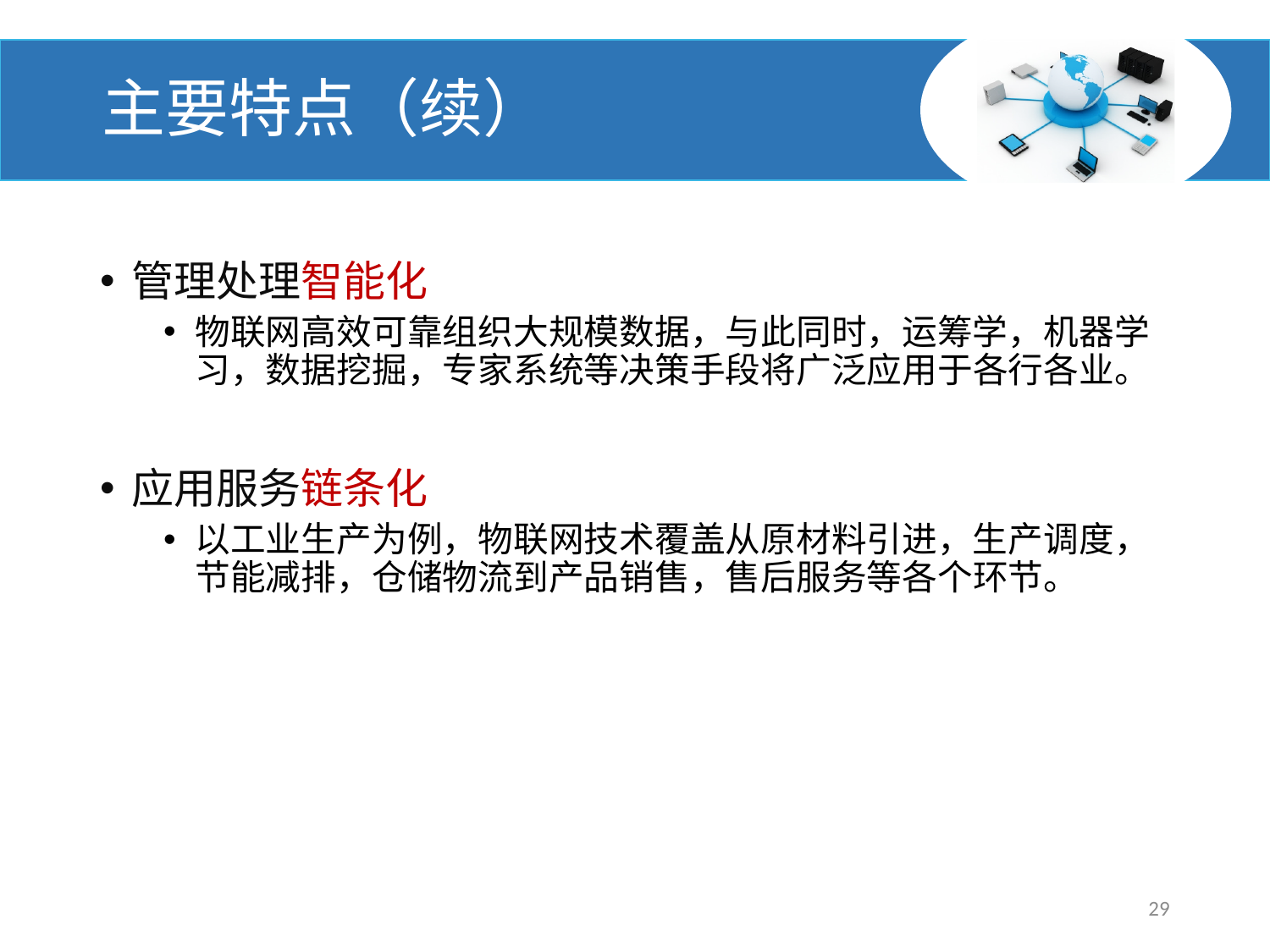

# 主要特点（续）
管理处理智能化
物联网高效可靠组织大规模数据，与此同时，运筹学，机器学习，数据挖掘，专家系统等决策手段将广泛应用于各行各业。

应用服务链条化
以工业生产为例，物联网技术覆盖从原材料引进，生产调度，节能减排，仓储物流到产品销售，售后服务等各个环节。

29